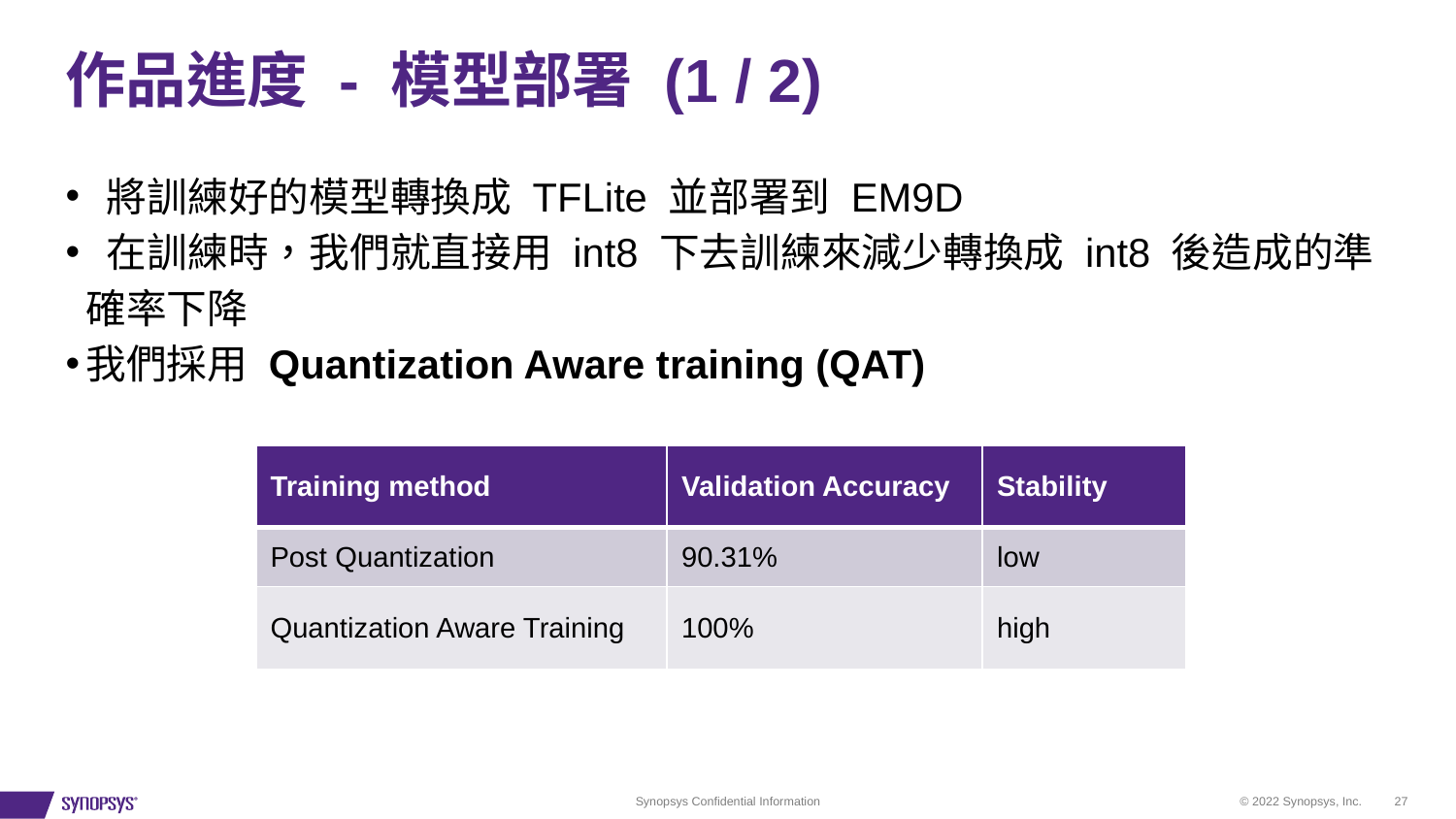

# 作品進度 - 模型部署 (1 / 2)
 將訓練好的模型轉換成 TFLite 並部署到 EM9D
 在訓練時，我們就直接用 int8 下去訓練來減少轉換成 int8 後造成的準確率下降
我們採用 Quantization Aware training (QAT)
| Training method | Validation Accuracy | Stability |
| --- | --- | --- |
| Post Quantization | 90.31% | low |
| Quantization Aware Training | 100% | high |